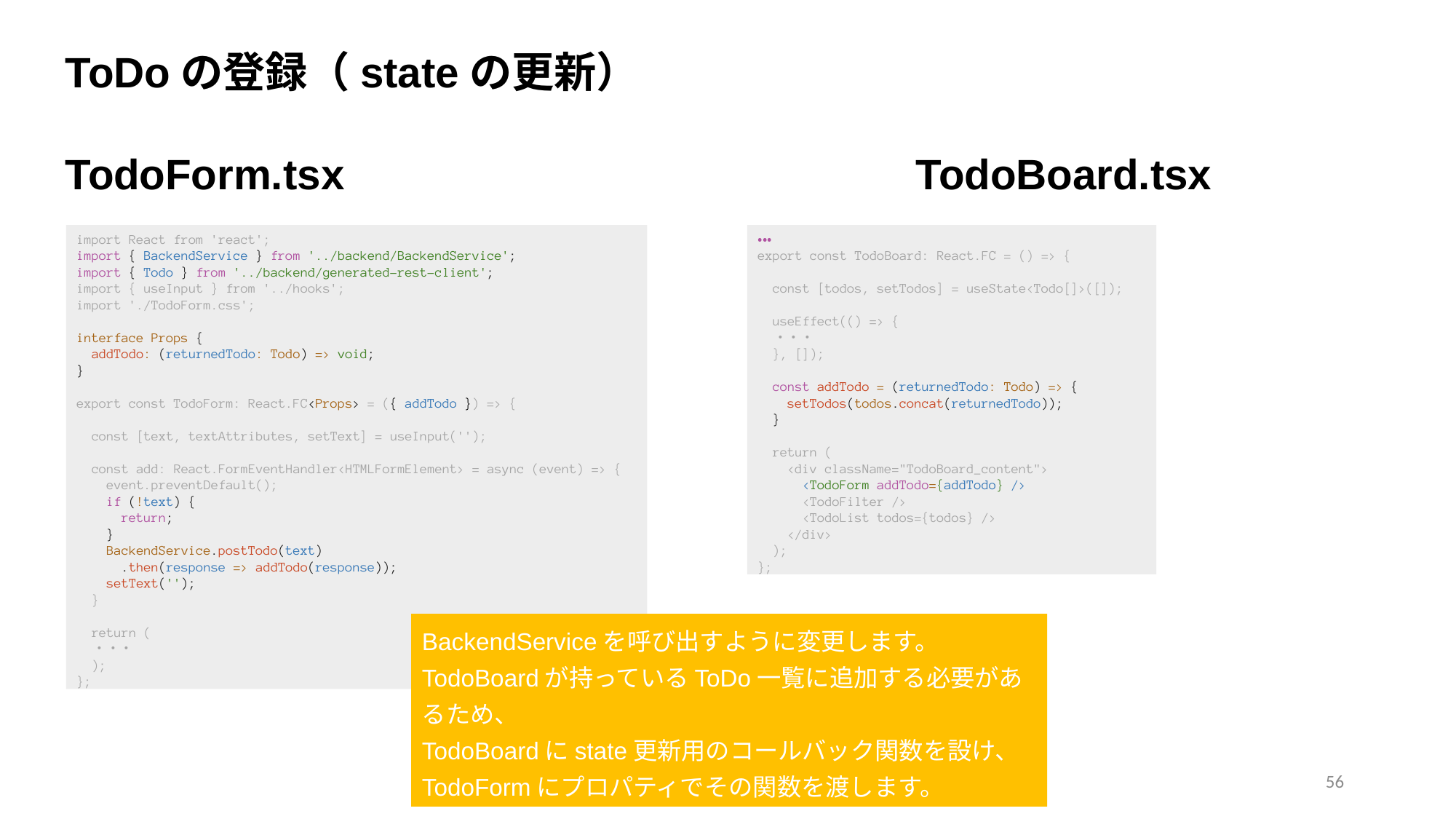

ToDoの登録（stateの更新）

TodoForm.tsx　　　　　　　　　　　　　TodoBoard.tsx
import React from 'react';
import { BackendService } from '../backend/BackendService';
import { Todo } from '../backend/generated-rest-client';
import { useInput } from '../hooks';
import './TodoForm.css';
interface Props {
  addTodo: (returnedTodo: Todo) => void;
}
export const TodoForm: React.FC<Props> = ({ addTodo }) => {
  const [text, textAttributes, setText] = useInput('');
  const add: React.FormEventHandler<HTMLFormElement> = async (event) => {
    event.preventDefault();
    if (!text) {
      return;
    }
    BackendService.postTodo(text)
      .then(response => addTodo(response));
    setText('');
  }
  return (
    ・・・
  );
};
・・・
export const TodoBoard: React.FC = () => {
  const [todos, setTodos] = useState<Todo[]>([]);
  useEffect(() => {
    ・・・
  }, []);
  const addTodo = (returnedTodo: Todo) => {
    setTodos(todos.concat(returnedTodo));
  }
  return (
    <div className="TodoBoard_content">
      <TodoForm addTodo={addTodo} />
      <TodoFilter />
      <TodoList todos={todos} />
    </div>
  );
};
BackendServiceを呼び出すように変更します。
TodoBoardが持っているToDo一覧に追加する必要があるため、
TodoBoardにstate更新用のコールバック関数を設け、
TodoFormにプロパティでその関数を渡します。
56